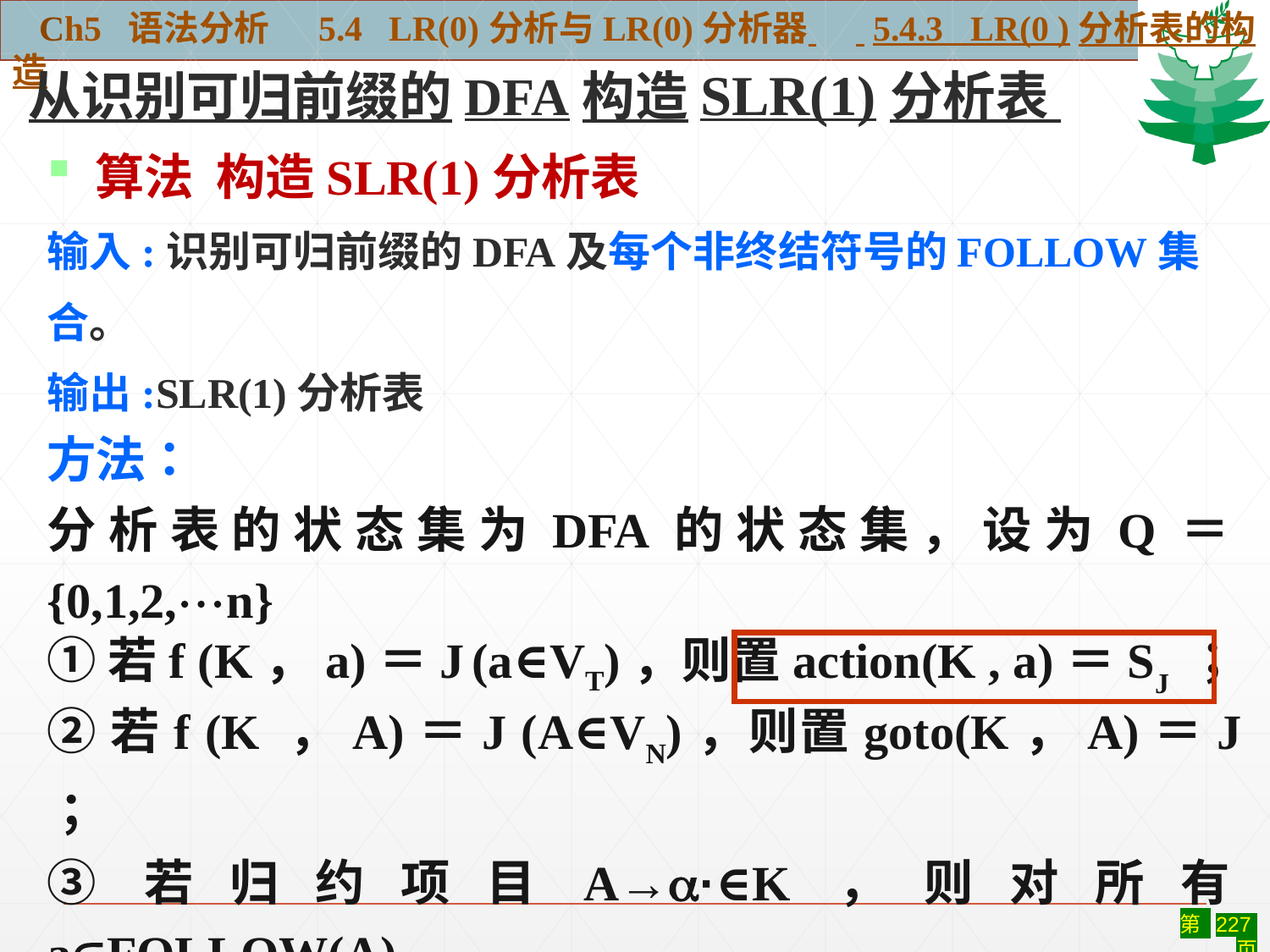

Ch5  语法分析     5.4   LR(0)分析与LR(0)分析器       5.4.3   LR(0 )分析表的构造
从识别可归前缀的DFA构造SLR(1)分析表
 算法  构造SLR(1)分析表
输入:识别可归前缀的DFA及每个非终结符号的FOLLOW集合。
输出:SLR(1)分析表
方法：
分析表的状态集为DFA的状态集，设为Q＝{0,1,2,…n}
①若f (K，a)＝J (a∈VT)，则置action(K , a)＝SJ ；
②若f (K ，A)＝J (A∈VN)，则置goto(K，A)＝J ；
③若归约项目A→α·∈K，则对所有a∈FOLLOW(A)，
置action(K , a)＝rj。(假设A→α是文法第j个产生式)
④若接受项目∈K， 则置action(K , ＃)＝acc；
⑤ action表中空白置出错标志。